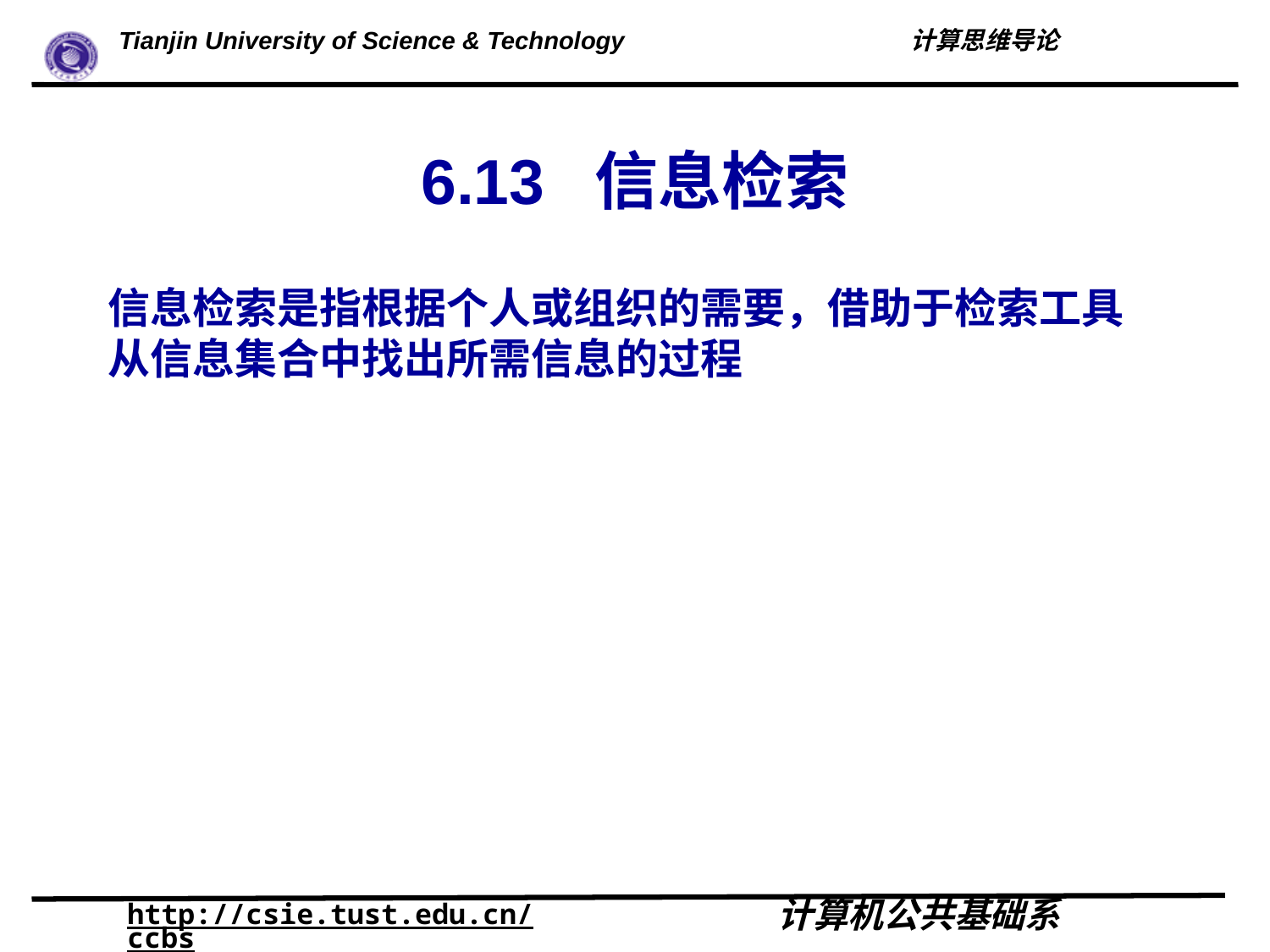

# 6.13  信息检索
信息检索是指根据个人或组织的需要，借助于检索工具从信息集合中找出所需信息的过程